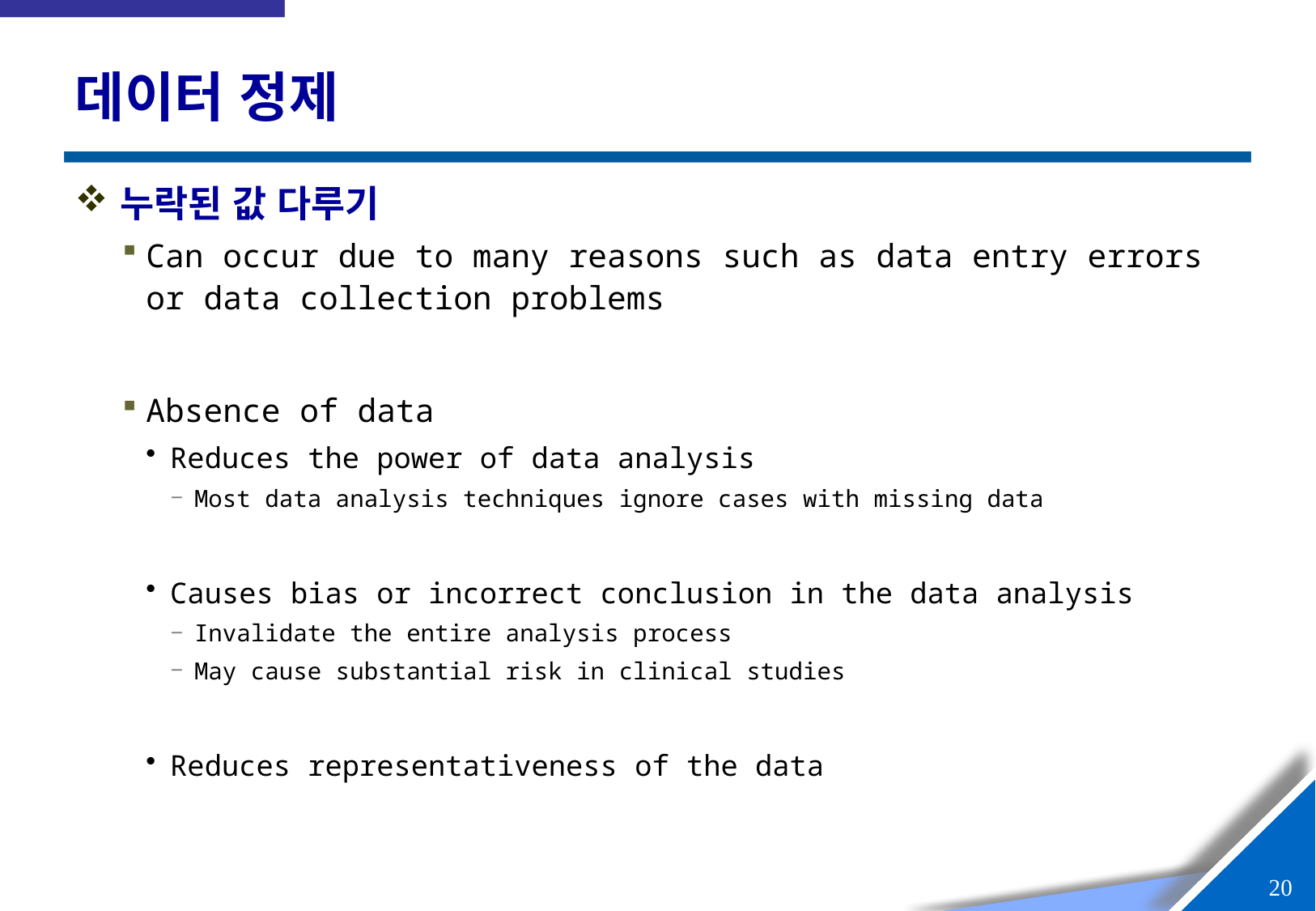

# 데이터 정제
누락된 값 다루기
Can occur due to many reasons such as data entry errors or data collection problems

Absence of data
Reduces the power of data analysis
Most data analysis techniques ignore cases with missing data

Causes bias or incorrect conclusion in the data analysis
Invalidate the entire analysis process
May cause substantial risk in clinical studies

Reduces representativeness of the data

20